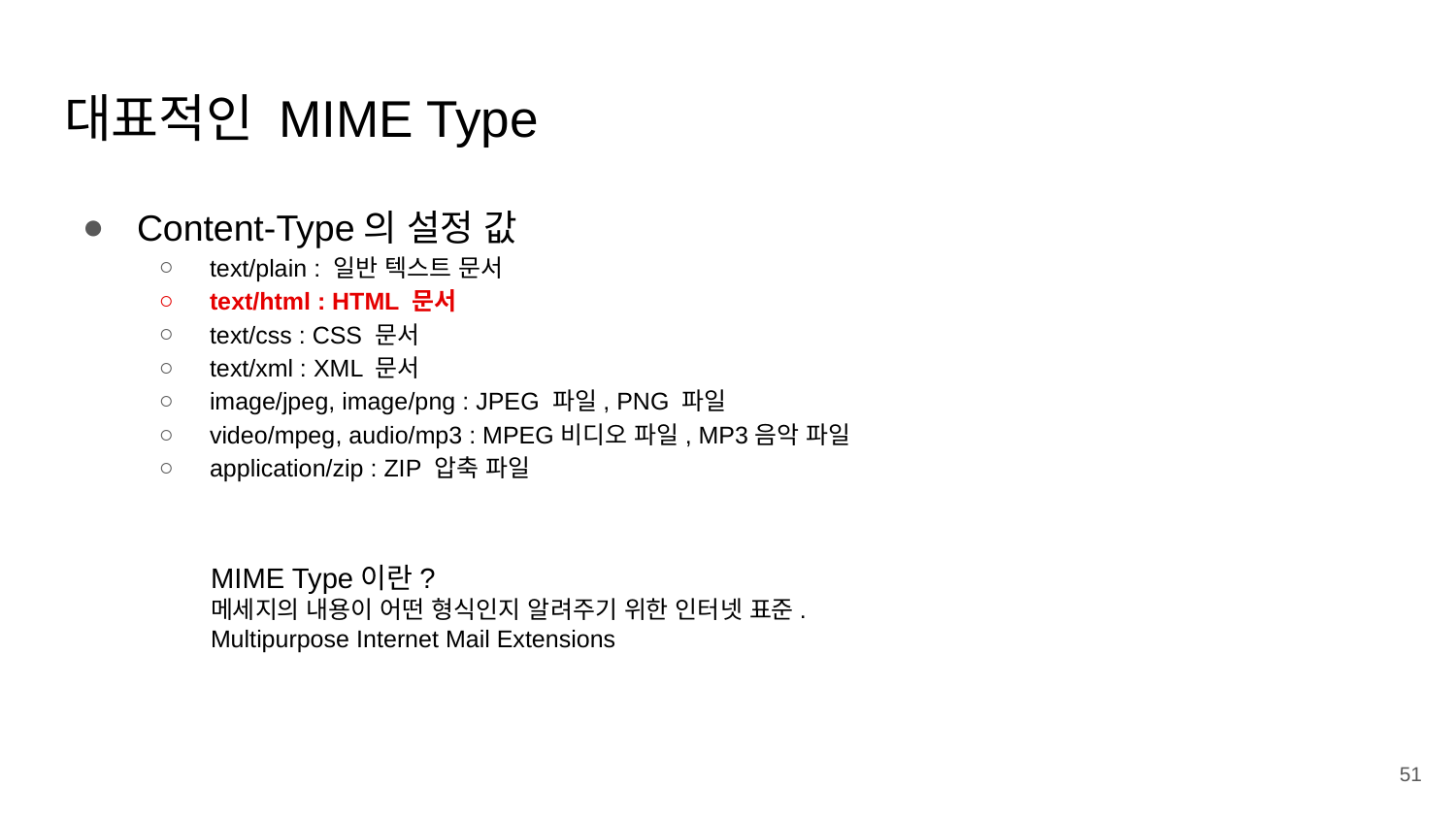

# 대표적인 MIME Type
Content-Type의 설정 값
text/plain : 일반 텍스트 문서
text/html : HTML 문서
text/css : CSS 문서
text/xml : XML 문서
image/jpeg, image/png : JPEG 파일, PNG 파일
video/mpeg, audio/mp3 : MPEG비디오 파일, MP3음악 파일
application/zip : ZIP 압축 파일
MIME Type이란?
메세지의 내용이 어떤 형식인지 알려주기 위한 인터넷 표준.
Multipurpose Internet Mail Extensions
51